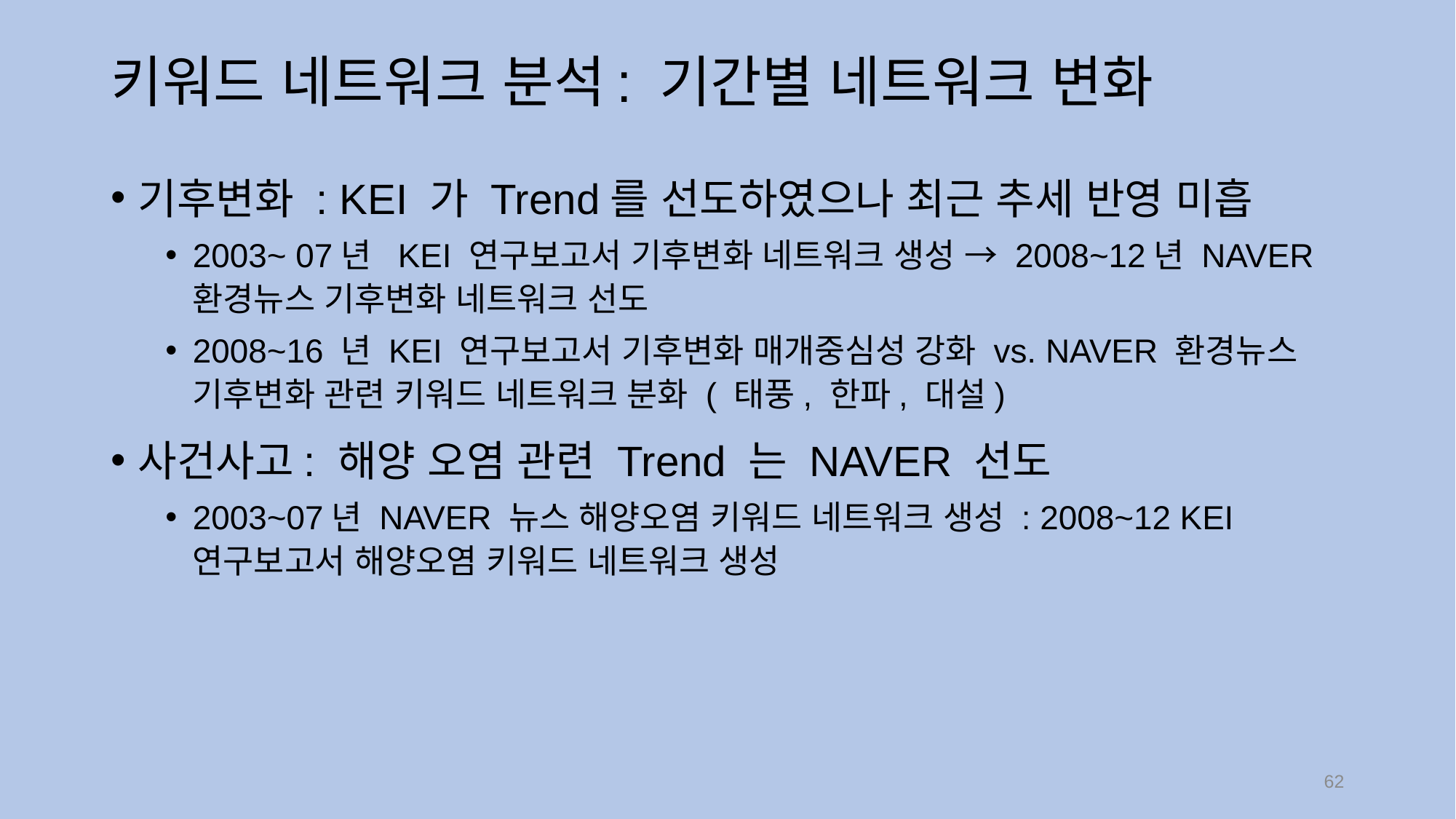

# 키워드 네트워크 분석: 기간별 네트워크 변화
기후변화 : KEI 가 Trend를 선도하였으나 최근 추세 반영 미흡
2003~ 07년  KEI 연구보고서 기후변화 네트워크 생성 → 2008~12년 NAVER 환경뉴스 기후변화 네트워크 선도
2008~16 년 KEI 연구보고서 기후변화 매개중심성 강화 vs. NAVER 환경뉴스 기후변화 관련 키워드 네트워크 분화 ( 태풍, 한파, 대설)
사건사고: 해양 오염 관련 Trend 는 NAVER 선도
2003~07년 NAVER 뉴스 해양오염 키워드 네트워크 생성 : 2008~12 KEI 연구보고서 해양오염 키워드 네트워크 생성
62